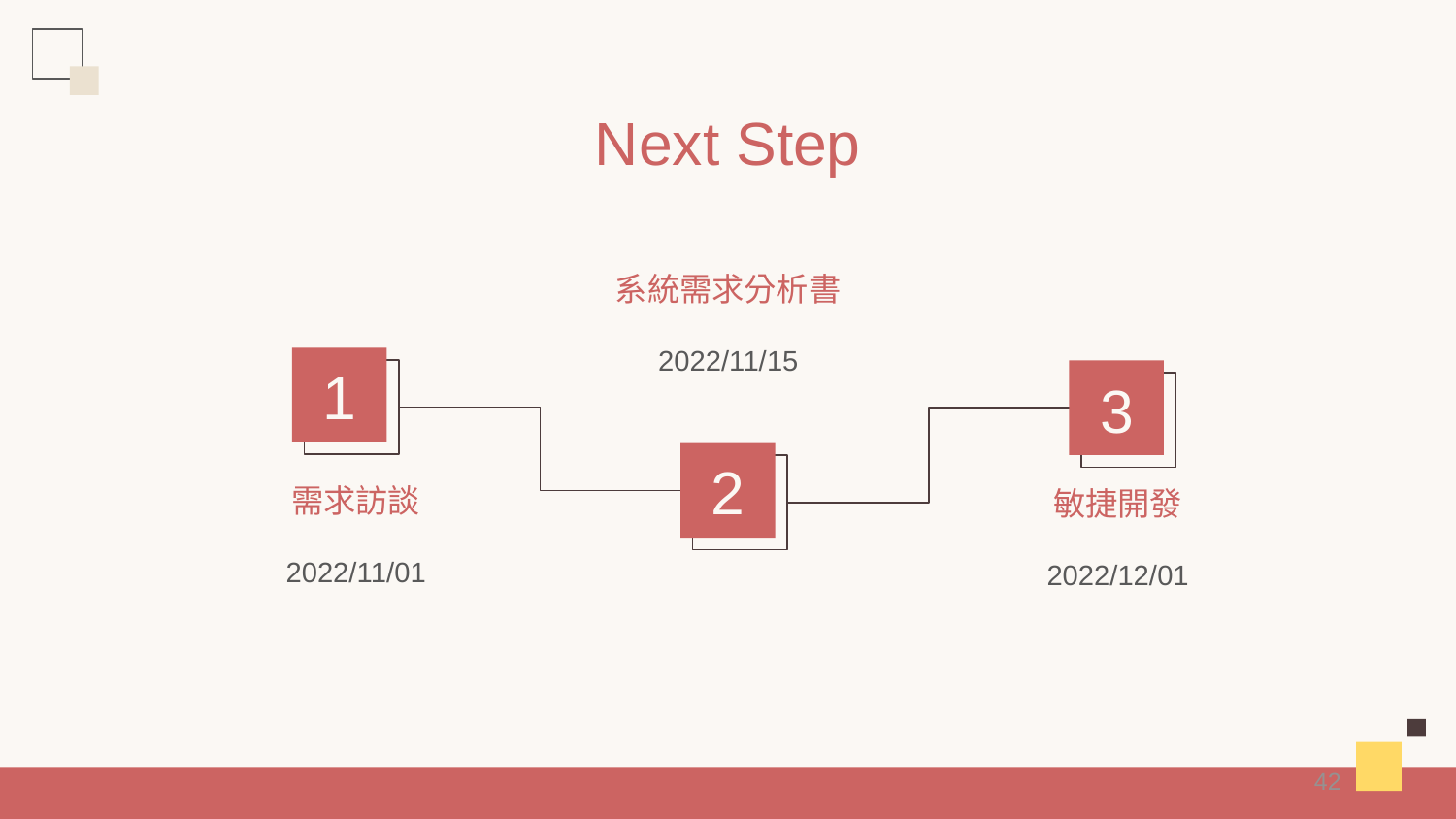

# Next Step
系統需求分析書
2022/11/15
1

3
2

需求訪談
敏捷開發
2022/11/01
2022/12/01
42